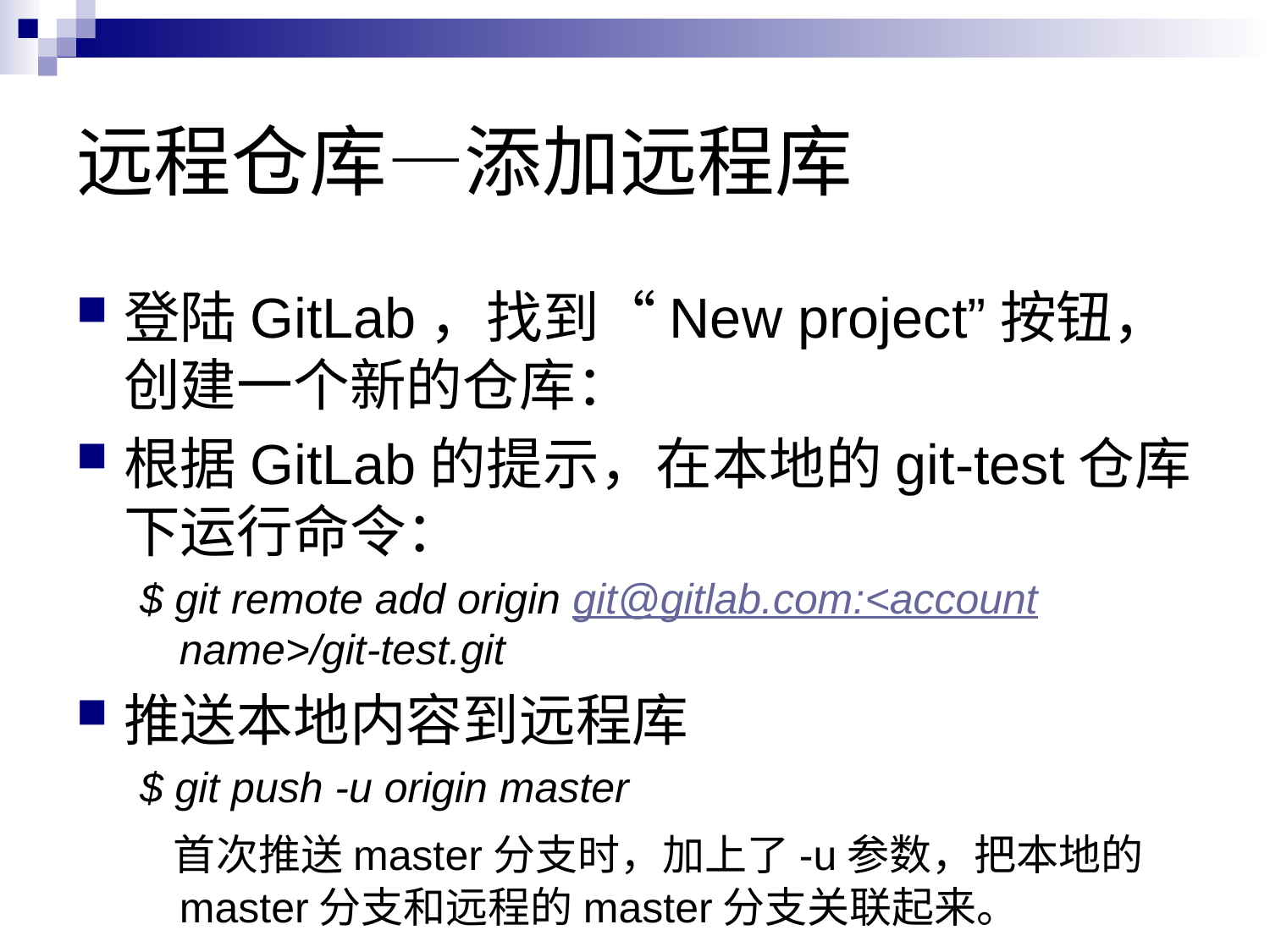

# 远程仓库—添加远程库
登陆GitLab，找到“New project”按钮，创建一个新的仓库：
根据GitLab的提示，在本地的git-test仓库下运行命令：
$ git remote add origin git@gitlab.com:<account name>/git-test.git
推送本地内容到远程库
$ git push -u origin master
  首次推送master分支时，加上了-u参数，把本地的master分支和远程的master分支关联起来。